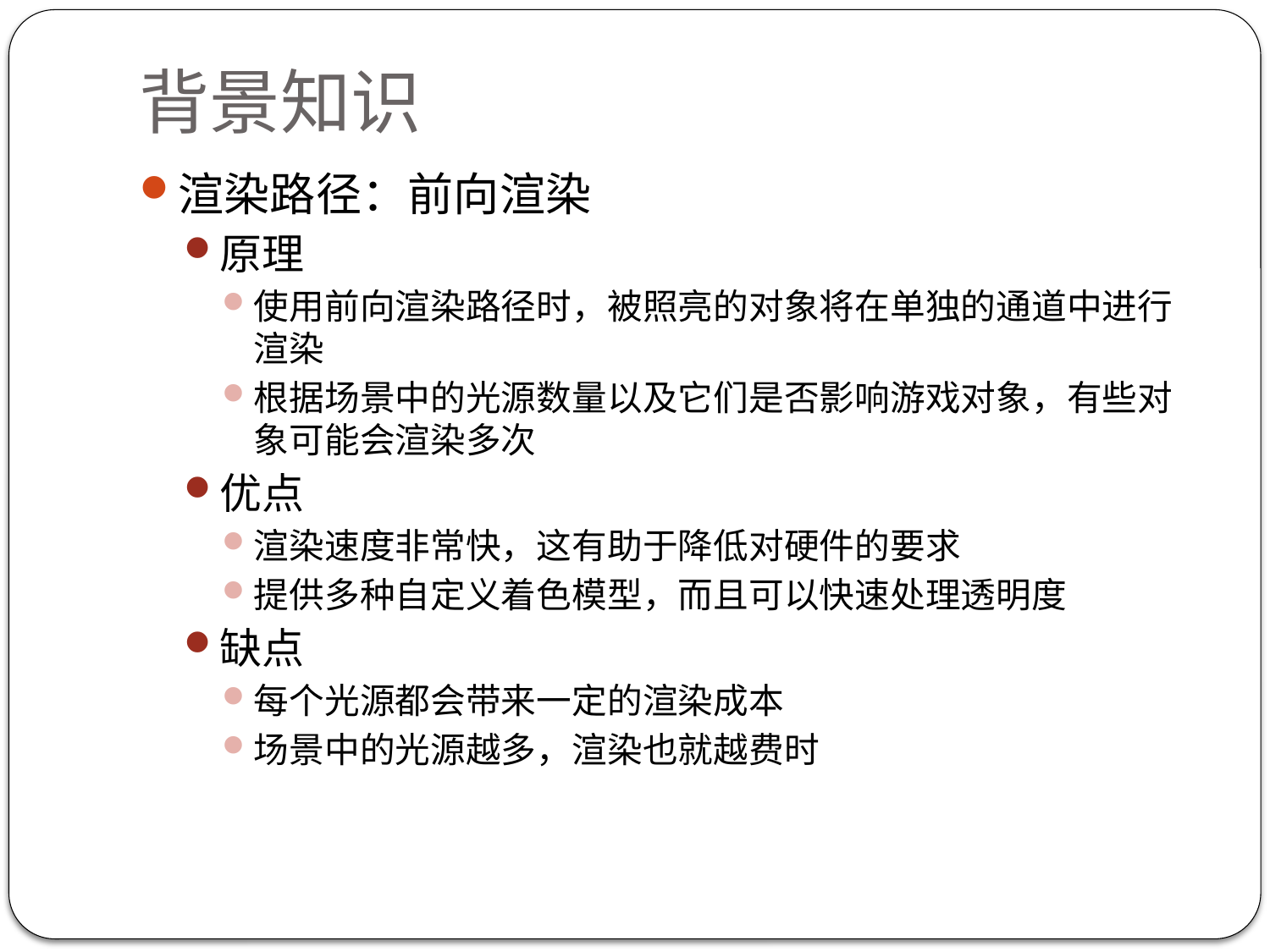

# 背景知识
渲染路径：前向渲染
原理
使用前向渲染路径时，被照亮的对象将在单独的通道中进行渲染
根据场景中的光源数量以及它们是否影响游戏对象，有些对象可能会渲染多次
优点
渲染速度非常快，这有助于降低对硬件的要求
提供多种自定义着色模型，而且可以快速处理透明度
缺点
每个光源都会带来一定的渲染成本
场景中的光源越多，渲染也就越费时